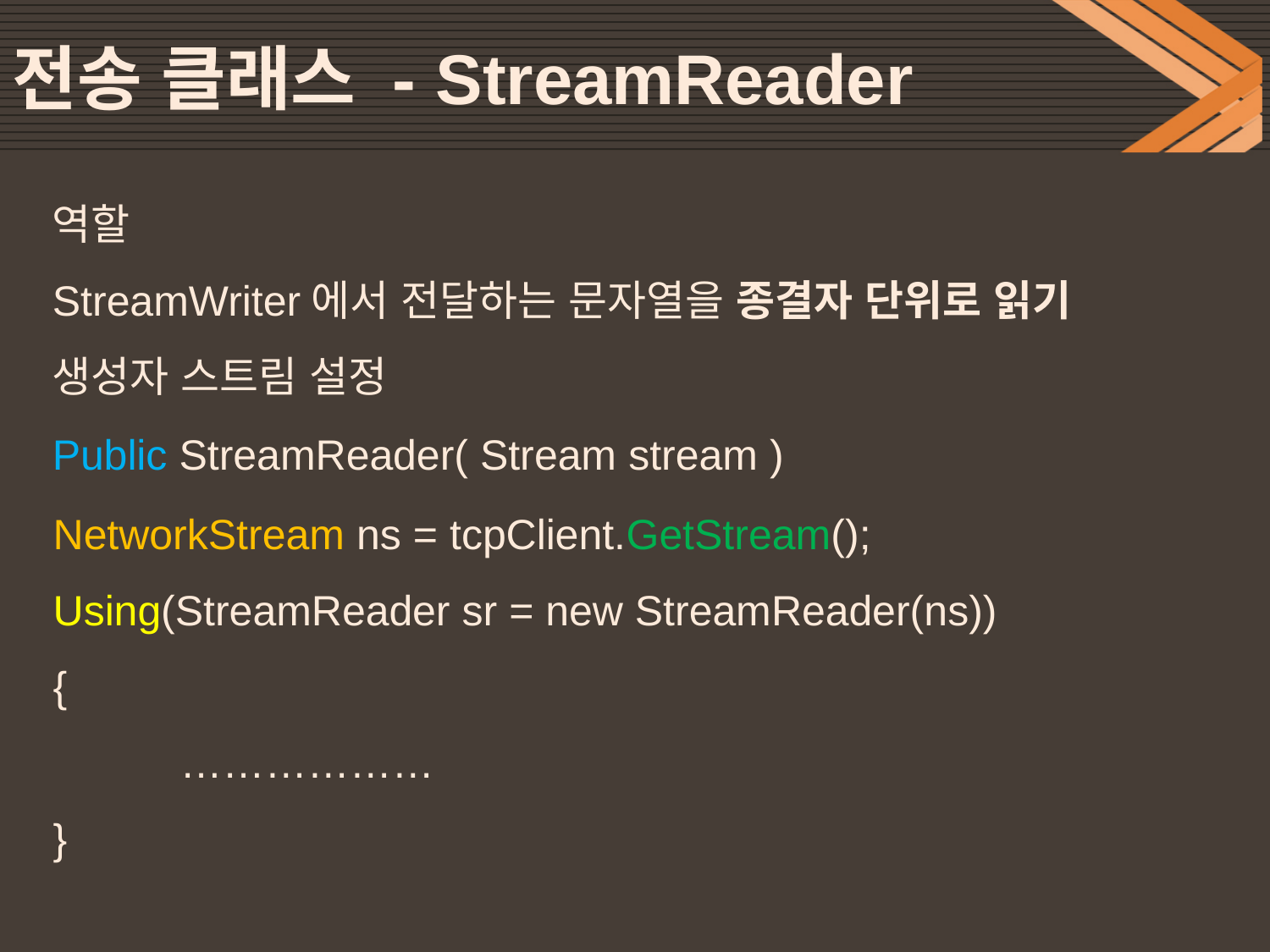

# 전송 클래스 - StreamReader
역할
StreamWriter에서 전달하는 문자열을 종결자 단위로 읽기
생성자 스트림 설정
Public StreamReader( Stream stream )
NetworkStream ns = tcpClient.GetStream();
Using(StreamReader sr = new StreamReader(ns))
{
	………………
}